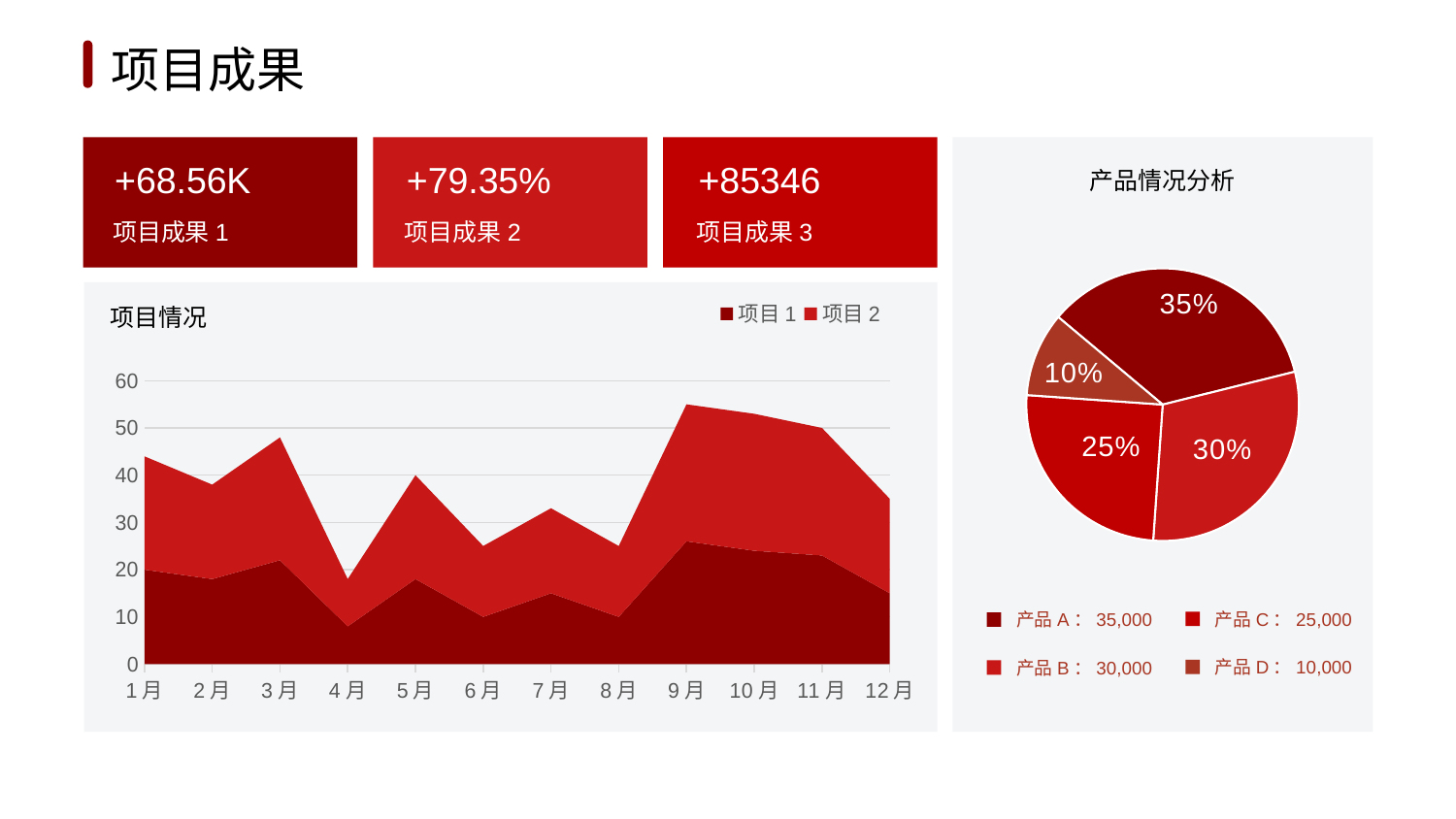

1
2
3
4
5
6
项目成果

+68.56K
+79.35%
+85346
产品情况分析
项目成果1
项目成果2
项目成果3

### Chart

| Category | 销售额 |
|---|---|
| 第一季度 | 0.35 |
| 第二季度 | 0.3 |
| 第三季度 | 0.25 |
| 第四季度 | 0.1 |

### Chart

| Category | 项目1 | 项目2 |
|---|---|---|
| 1月 | 20.0 | 24.0 |
| 2月 | 18.0 | 20.0 |
| 3月 | 22.0 | 26.0 |
| 4月 | 8.0 | 10.0 |
| 5月 | 18.0 | 22.0 |
| 6月 | 10.0 | 15.0 |
| 7月 | 15.0 | 18.0 |
| 8月 | 10.0 | 15.0 |
| 9月 | 26.0 | 29.0 |
| 10月 | 24.0 | 29.0 |
| 11月 | 23.0 | 27.0 |
| 12月 | 15.0 | 20.0 |
项目情况
产品C：25,000
产品A：35,000

产品D：10,000
产品B：30,000